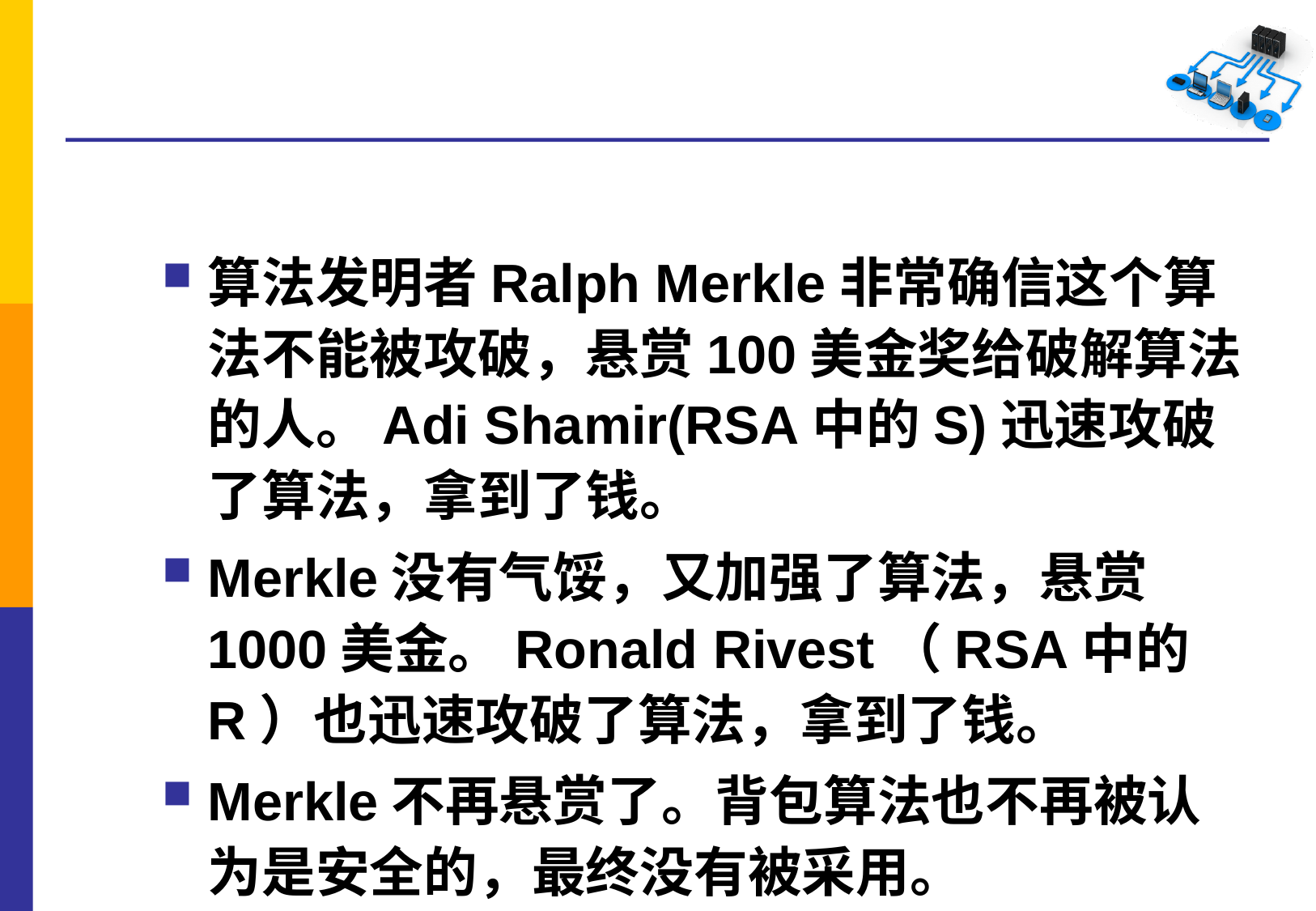

#
算法发明者Ralph Merkle非常确信这个算法不能被攻破，悬赏100美金奖给破解算法的人。Adi Shamir(RSA中的S)迅速攻破了算法，拿到了钱。
Merkle没有气馁，又加强了算法，悬赏1000美金。Ronald Rivest（RSA中的R）也迅速攻破了算法，拿到了钱。
Merkle不再悬赏了。背包算法也不再被认为是安全的，最终没有被采用。